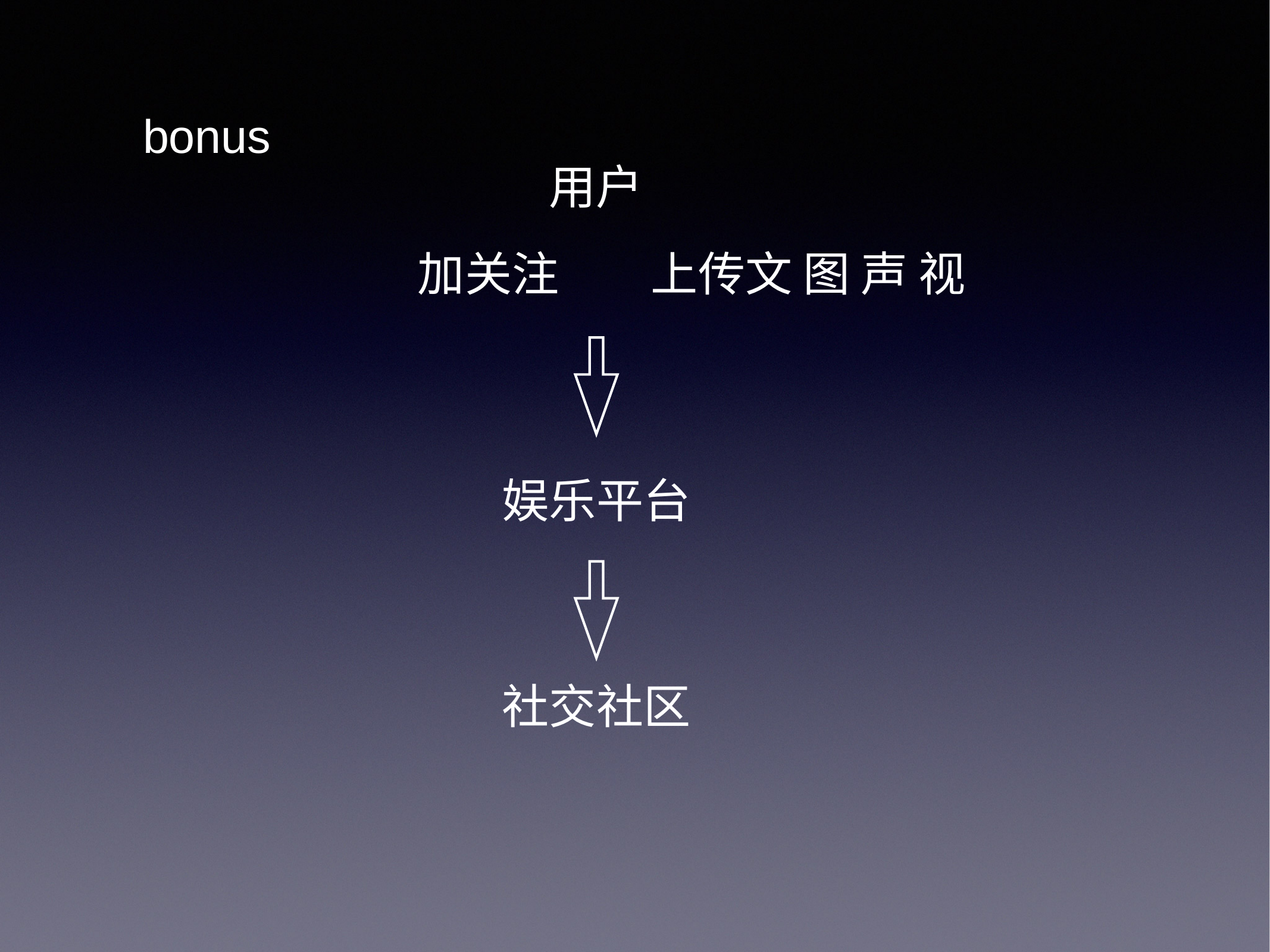

bonus
用户
上传文 图 声 视
加关注

娱乐平台

社交社区